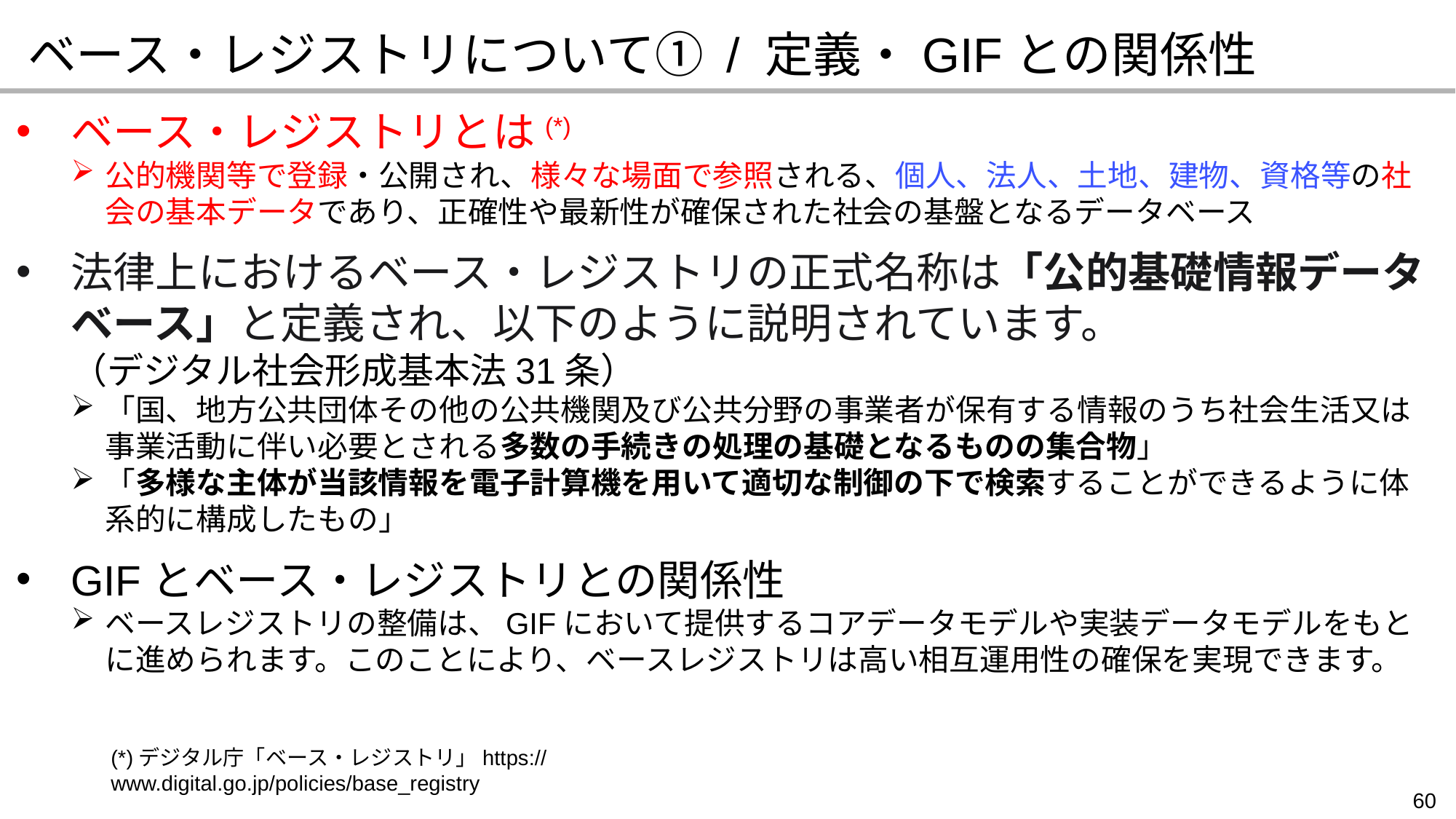

ベース・レジストリについて① / 定義・GIFとの関係性
ベース・レジストリとは(*)
公的機関等で登録・公開され、様々な場面で参照される、個人、法人、土地、建物、資格等の社会の基本データであり、正確性や最新性が確保された社会の基盤となるデータベース

法律上におけるベース・レジストリの正式名称は「公的基礎情報データベース」と定義され、以下のように説明されています。
（デジタル社会形成基本法31条）
「国、地方公共団体その他の公共機関及び公共分野の事業者が保有する情報のうち社会生活又は事業活動に伴い必要とされる多数の手続きの処理の基礎となるものの集合物」
「多様な主体が当該情報を電子計算機を用いて適切な制御の下で検索することができるように体系的に構成したもの」

GIFとベース・レジストリとの関係性
ベースレジストリの整備は、GIFにおいて提供するコアデータモデルや実装データモデルをもとに進められます。このことにより、ベースレジストリは高い相互運用性の確保を実現できます。

(*)デジタル庁「ベース・レジストリ」https://www.digital.go.jp/policies/base_registry
60